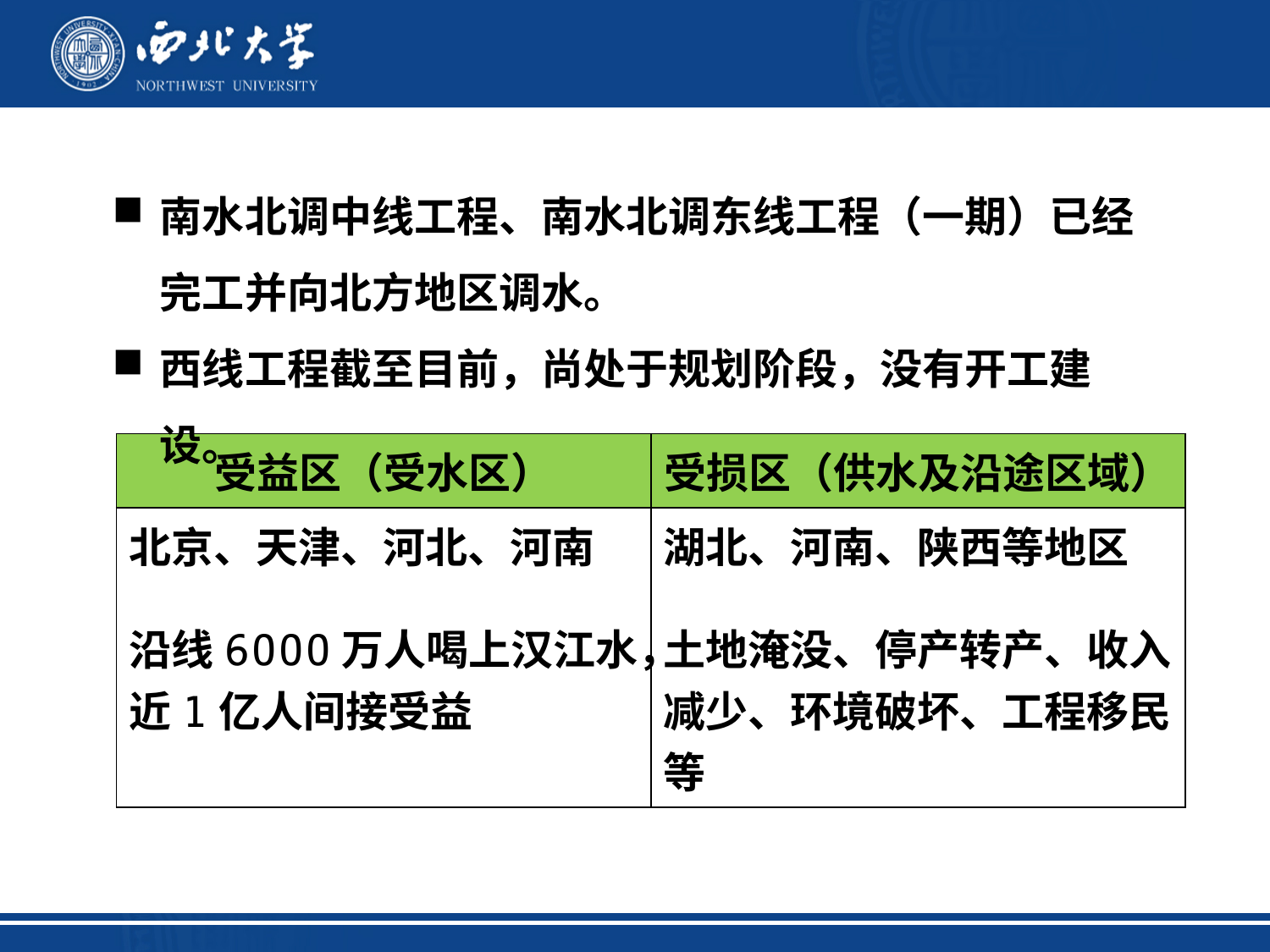

南水北调中线工程、南水北调东线工程（一期）已经完工并向北方地区调水。
西线工程截至目前，尚处于规划阶段，没有开工建设。
| 受益区（受水区） | 受损区（供水及沿途区域） |
| --- | --- |
| 北京、天津、河北、河南 沿线6000万人喝上汉江水，近1亿人间接受益 | 湖北、河南、陕西等地区 土地淹没、停产转产、收入减少、环境破坏、工程移民等 |